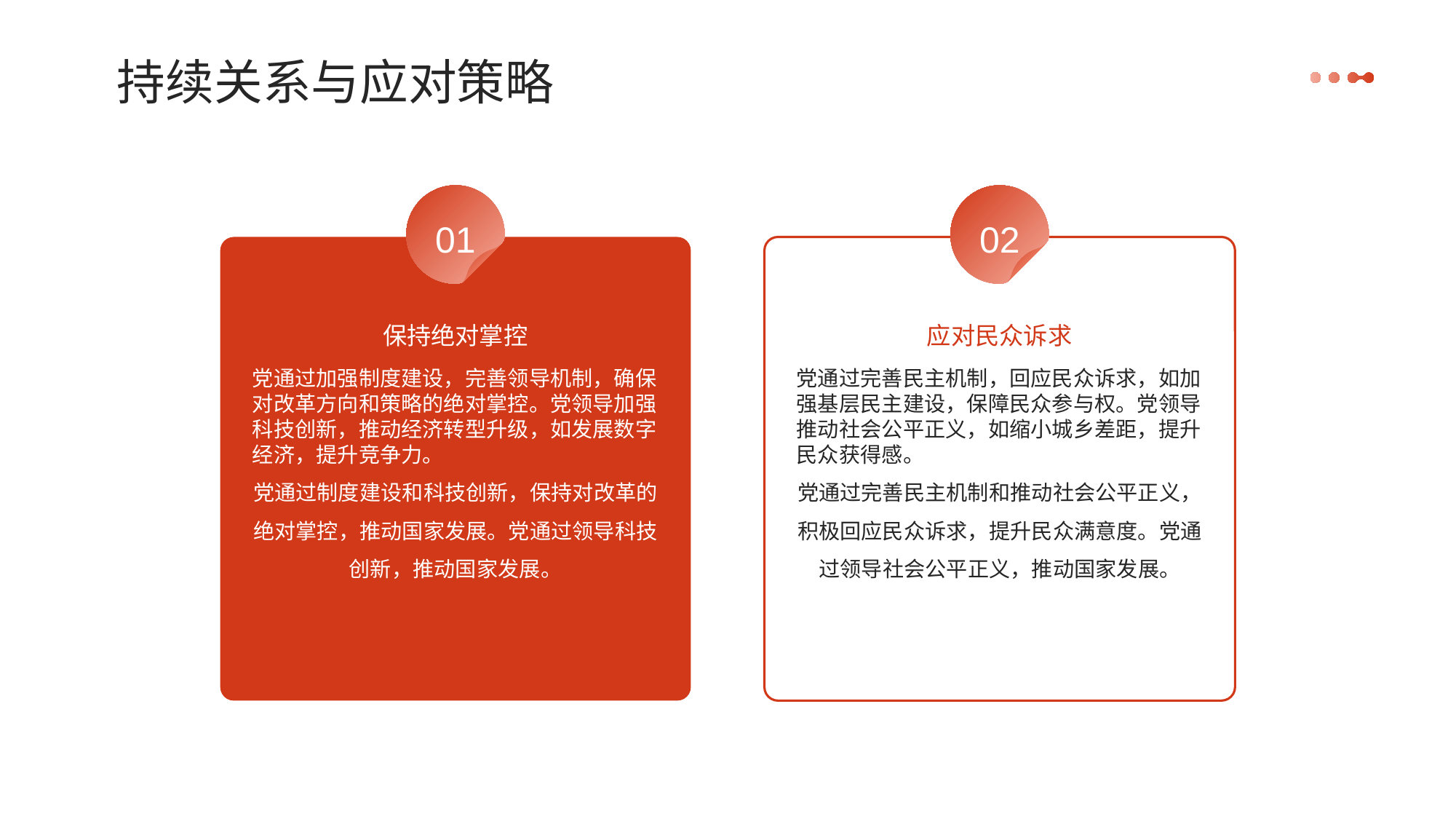

持续关系与应对策略

01
02

保持绝对掌控
应对民众诉求
党通过加强制度建设，完善领导机制，确保对改革方向和策略的绝对掌控。党领导加强科技创新，推动经济转型升级，如发展数字经济，提升竞争力。
党通过制度建设和科技创新，保持对改革的绝对掌控，推动国家发展。党通过领导科技创新，推动国家发展。
党通过完善民主机制，回应民众诉求，如加强基层民主建设，保障民众参与权。党领导推动社会公平正义，如缩小城乡差距，提升民众获得感。
党通过完善民主机制和推动社会公平正义，积极回应民众诉求，提升民众满意度。党通过领导社会公平正义，推动国家发展。